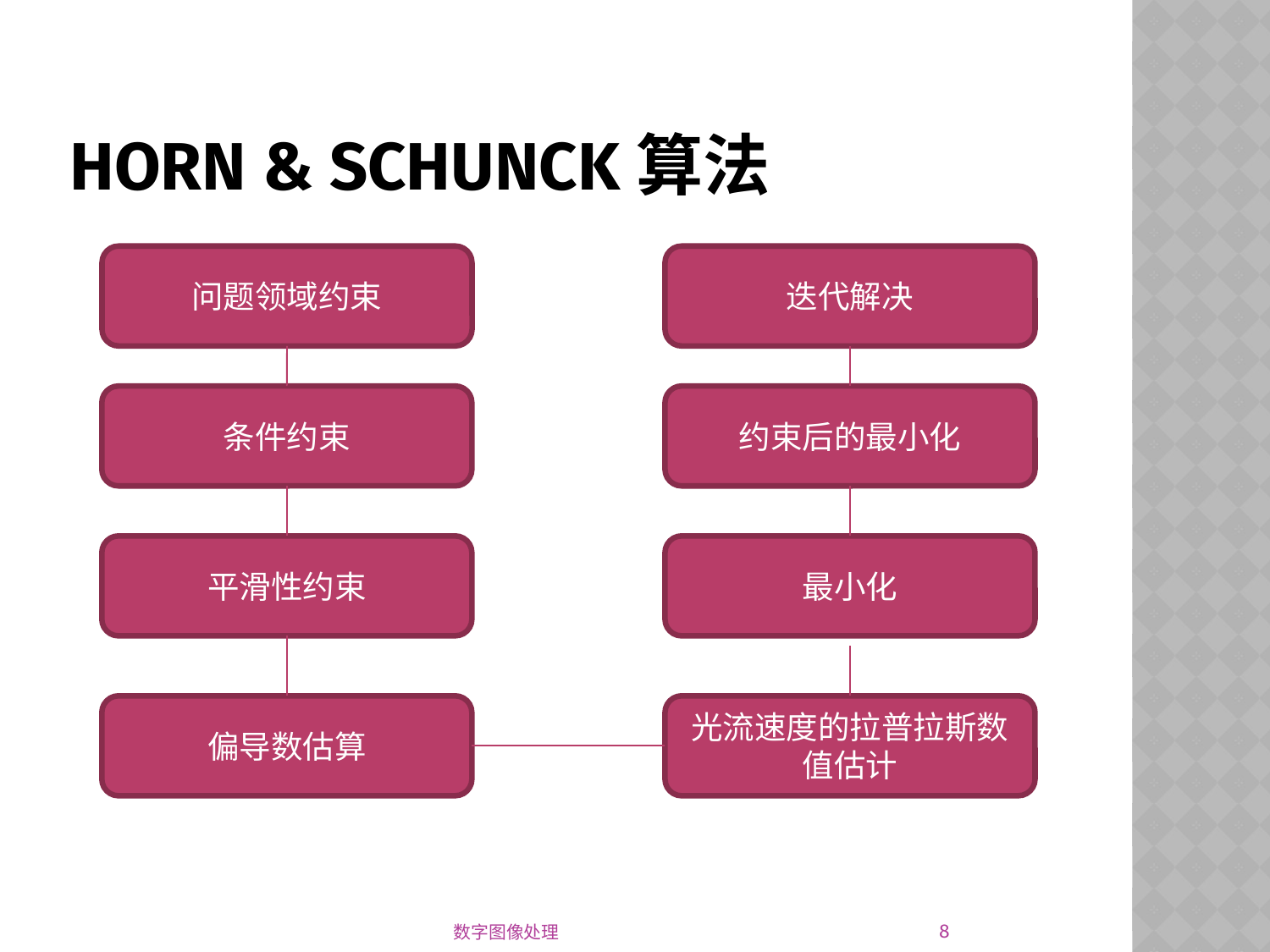

# Horn & Schunck算法
问题领域约束
迭代解决
条件约束
约束后的最小化
平滑性约束
最小化
偏导数估算
光流速度的拉普拉斯数值估计
8
数字图像处理